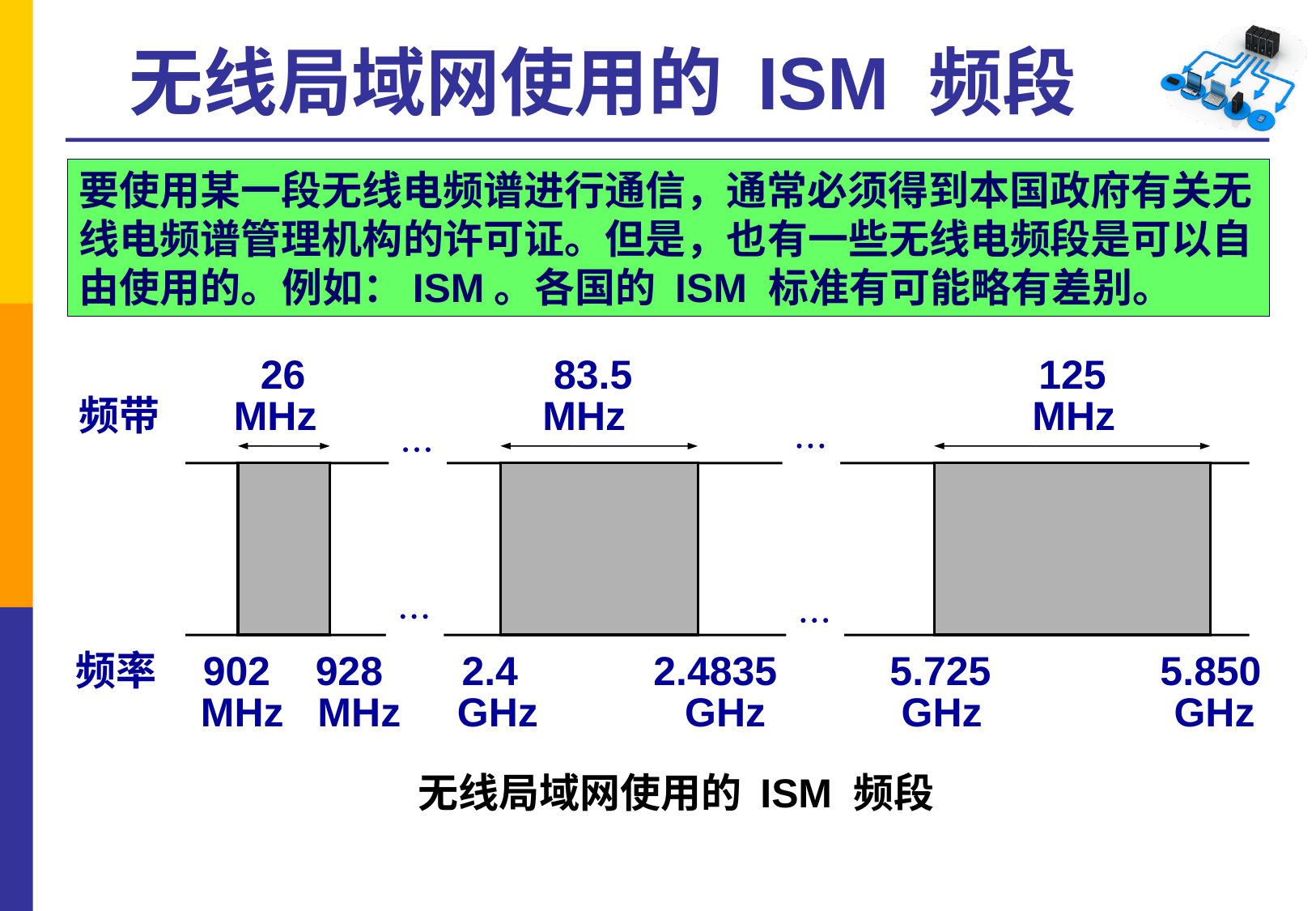

# 无线局域网使用的 ISM 频段
要使用某一段无线电频谱进行通信，通常必须得到本国政府有关无线电频谱管理机构的许可证。但是，也有一些无线电频段是可以自由使用的。例如：ISM。各国的 ISM 标准有可能略有差别。
                26                      83.5                                    125
频带       MHz                    MHz                                    MHz
…
…

…
…

频率    902    928       2.4            2.4835          5.725               5.850
           MHz   MHz     GHz             GHz            GHz                 GHz
无线局域网使用的 ISM 频段